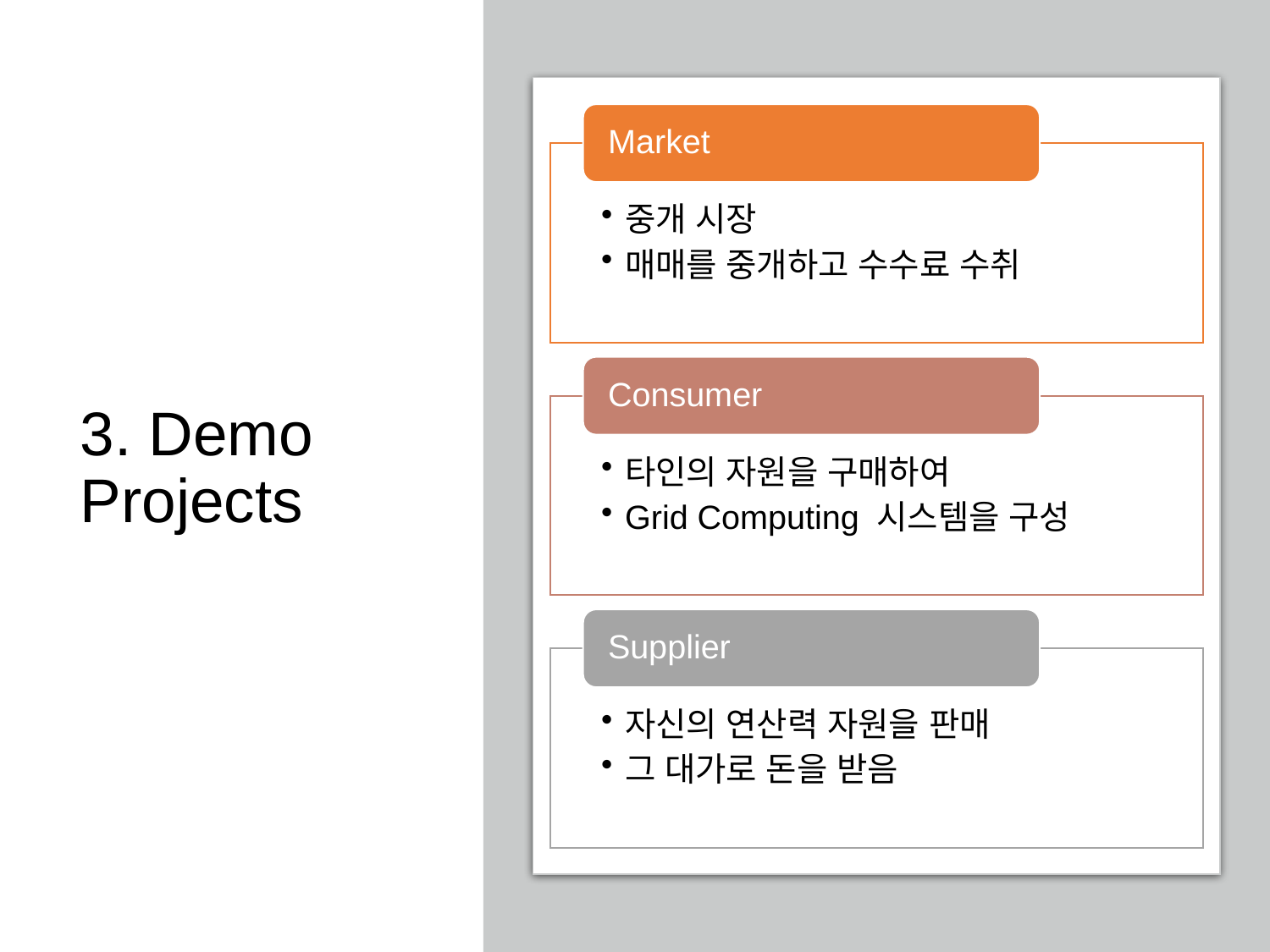

# 3. Demo Projects
중개 시장
매매를 중개하고 수수료 수취
Market
타인의 자원을 구매하여
Grid Computing 시스템을 구성
Consumer
자신의 연산력 자원을 판매
그 대가로 돈을 받음
Supplier